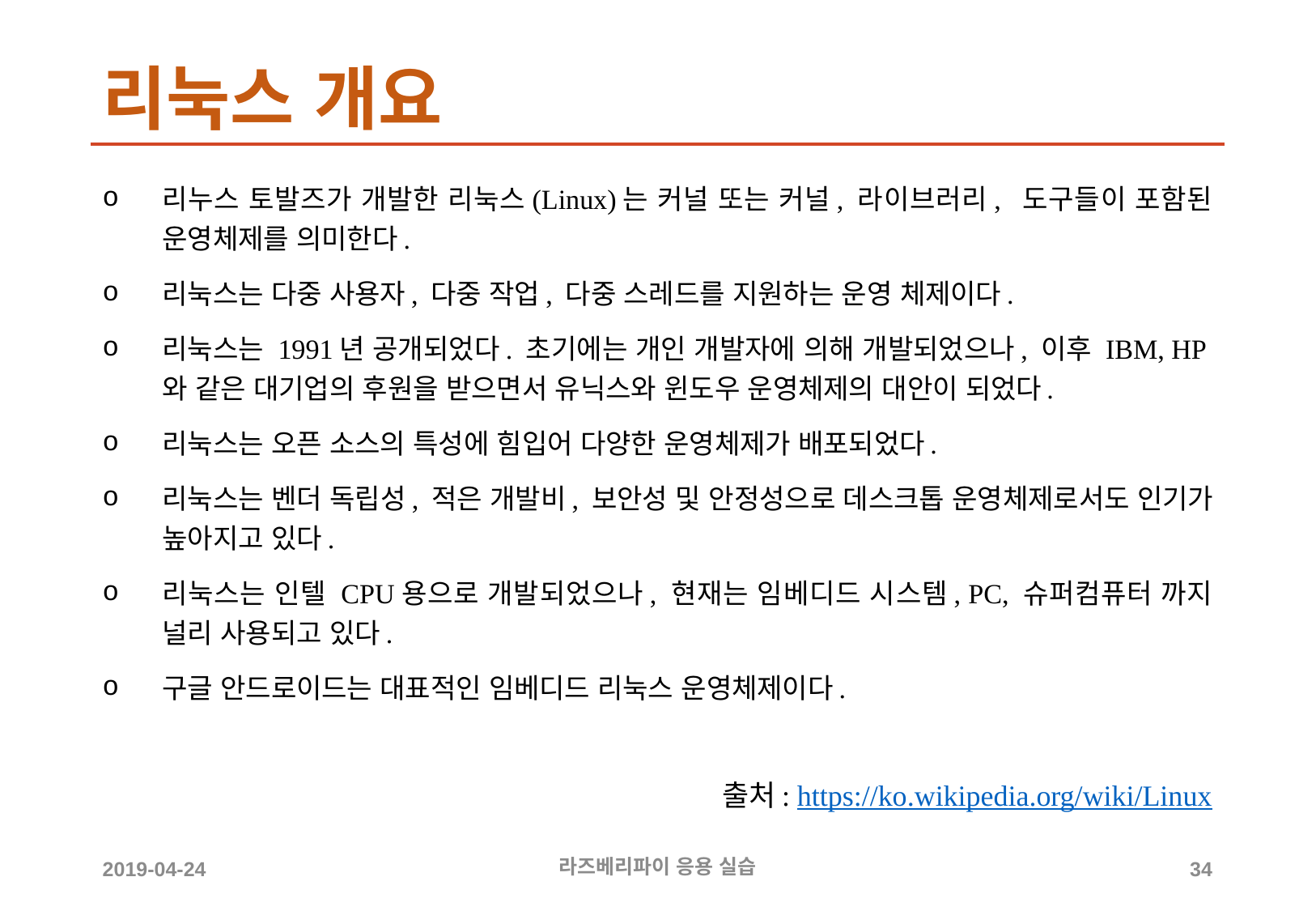

# 리눅스 개요
리누스 토발즈가 개발한 리눅스(Linux)는 커널 또는 커널, 라이브러리,  도구들이 포함된 운영체제를 의미한다.
리눅스는 다중 사용자, 다중 작업, 다중 스레드를 지원하는 운영 체제이다.
리눅스는 1991년 공개되었다. 초기에는 개인 개발자에 의해 개발되었으나, 이후 IBM, HP와 같은 대기업의 후원을 받으면서 유닉스와 윈도우 운영체제의 대안이 되었다.
리눅스는 오픈 소스의 특성에 힘입어 다양한 운영체제가 배포되었다.
리눅스는 벤더 독립성, 적은 개발비, 보안성 및 안정성으로 데스크톱 운영체제로서도 인기가 높아지고 있다.
리눅스는 인텔 CPU용으로 개발되었으나, 현재는 임베디드 시스템, PC, 슈퍼컴퓨터 까지 널리 사용되고 있다.
구글 안드로이드는 대표적인 임베디드 리눅스 운영체제이다.

출처: https://ko.wikipedia.org/wiki/Linux
2019-04-24
라즈베리파이 응용 실습
34